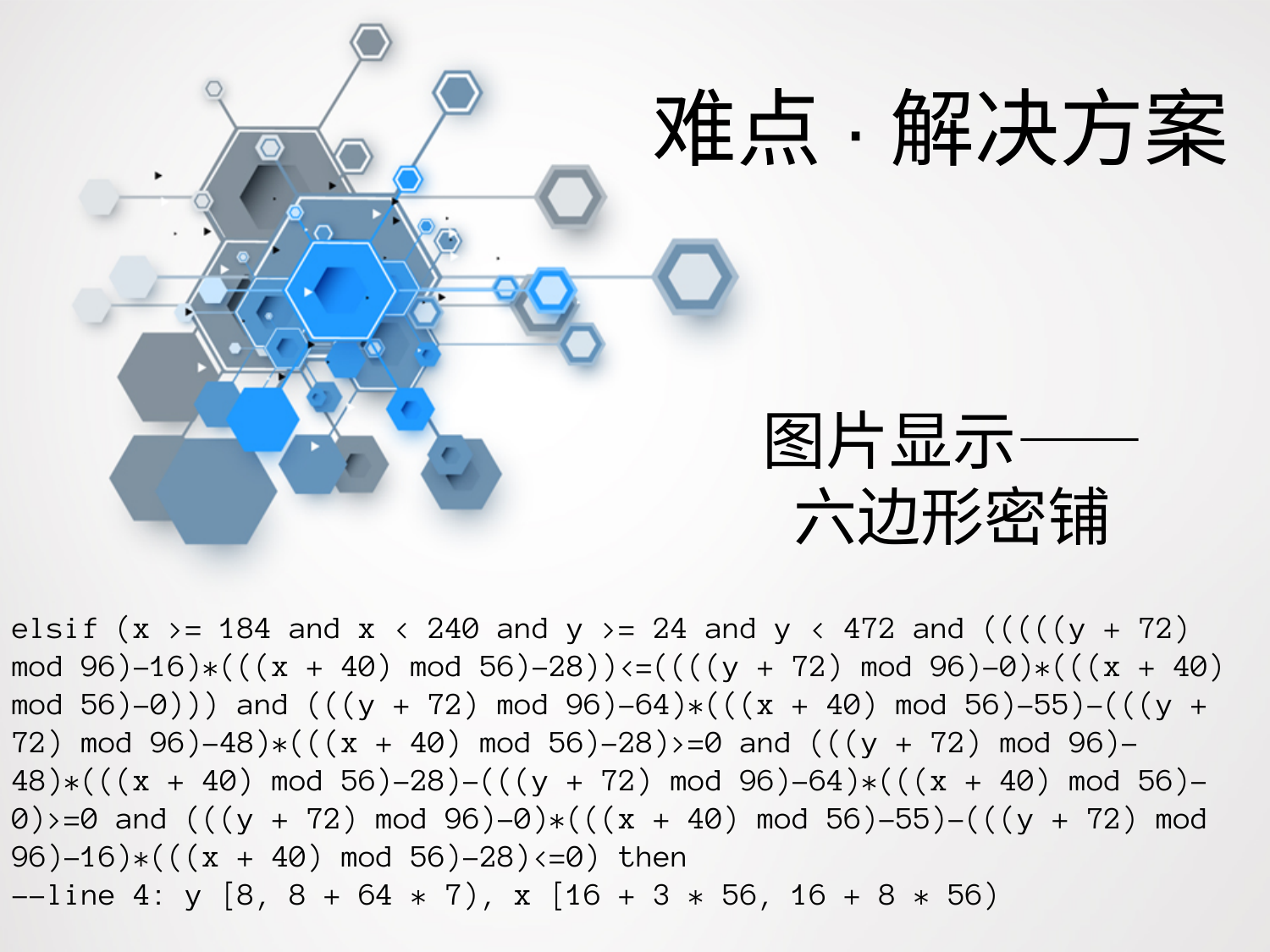

难点·解决方案
图片显示——
六边形密铺
elsif (x >= 184 and x < 240 and y >= 24 and y < 472 and (((((y + 72) mod 96)-16)*(((x + 40) mod 56)-28))<=((((y + 72) mod 96)-0)*(((x + 40) mod 56)-0))) and (((y + 72) mod 96)-64)*(((x + 40) mod 56)-55)-(((y + 72) mod 96)-48)*(((x + 40) mod 56)-28)>=0 and (((y + 72) mod 96)-48)*(((x + 40) mod 56)-28)-(((y + 72) mod 96)-64)*(((x + 40) mod 56)-0)>=0 and (((y + 72) mod 96)-0)*(((x + 40) mod 56)-55)-(((y + 72) mod 96)-16)*(((x + 40) mod 56)-28)<=0) then
--line 4: y [8, 8 + 64 * 7), x [16 + 3 * 56, 16 + 8 * 56)